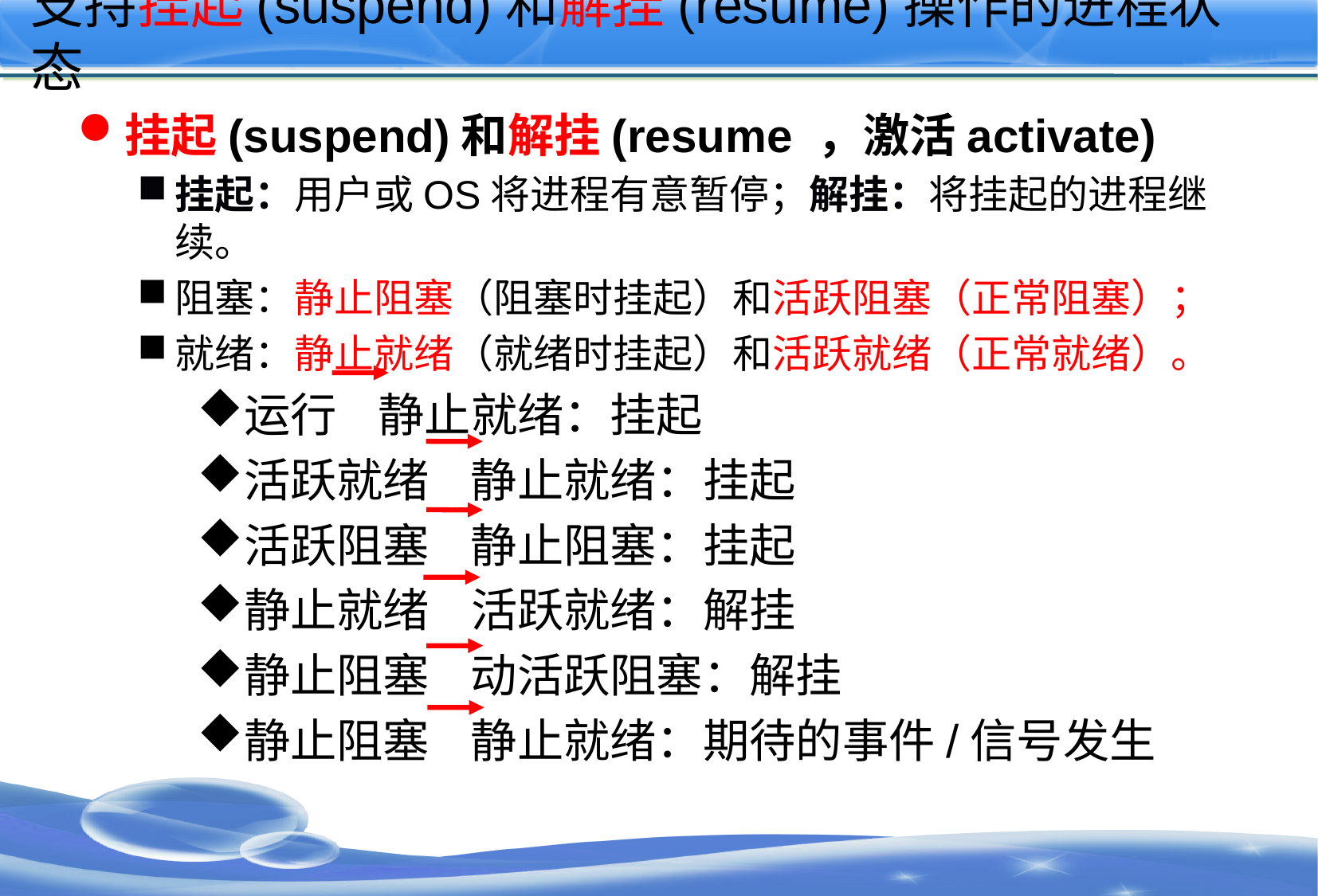

# 支持挂起(suspend)和解挂(resume)操作的进程状态
挂起(suspend)和解挂(resume ，激活activate)
挂起：用户或OS将进程有意暂停；解挂：将挂起的进程继续。
阻塞：静止阻塞（阻塞时挂起）和活跃阻塞（正常阻塞）；
就绪：静止就绪（就绪时挂起）和活跃就绪（正常就绪）。
运行    静止就绪：挂起
活跃就绪    静止就绪：挂起
活跃阻塞    静止阻塞：挂起
静止就绪    活跃就绪：解挂
静止阻塞    动活跃阻塞：解挂
静止阻塞    静止就绪：期待的事件/信号发生